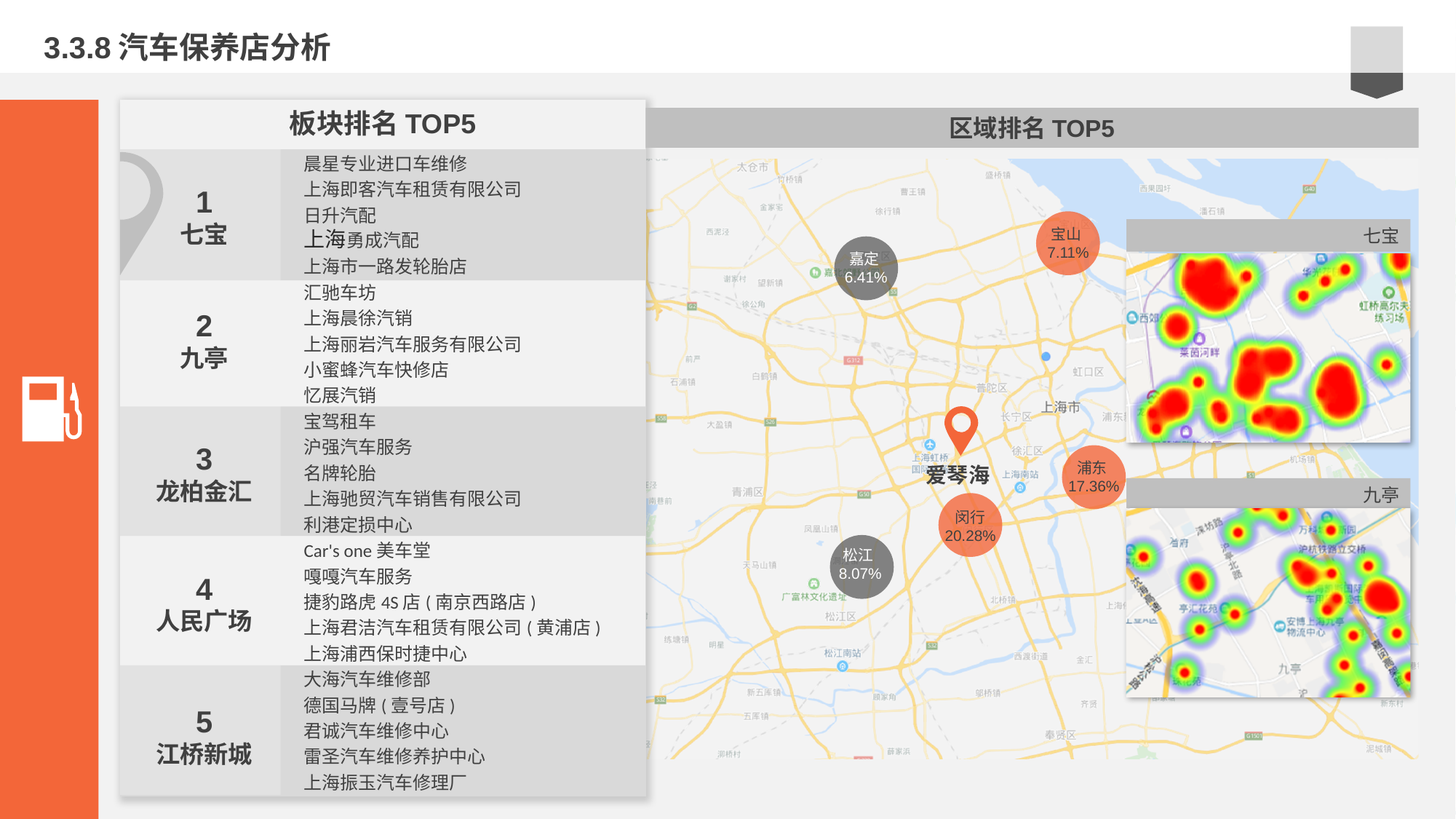

3.3.8汽车保养店分析
79

板块排名TOP5
区域排名TOP5
晨星专业进口车维修
上海即客汽车租赁有限公司
日升汽配
上海勇成汽配
上海市一路发轮胎店
汇驰车坊
上海晨徐汽销
上海丽岩汽车服务有限公司
小蜜蜂汽车快修店
忆展汽销
宝驾租车
沪强汽车服务
名牌轮胎
上海驰贸汽车销售有限公司
利港定损中心
Car's one美车堂
嘎嘎汽车服务
捷豹路虎4S店(南京西路店)
上海君洁汽车租赁有限公司(黄浦店)
上海浦西保时捷中心
大海汽车维修部
德国马牌(壹号店)
君诚汽车维修中心
雷圣汽车维修养护中心
上海振玉汽车修理厂

1
七宝

七宝
宝山7.11%

嘉定6.41%

2
九亭

爱琴海

3
龙柏金汇

浦东17.36%
九亭

闵行
20.28%

松江8.07%
4
人民广场

5
江桥新城